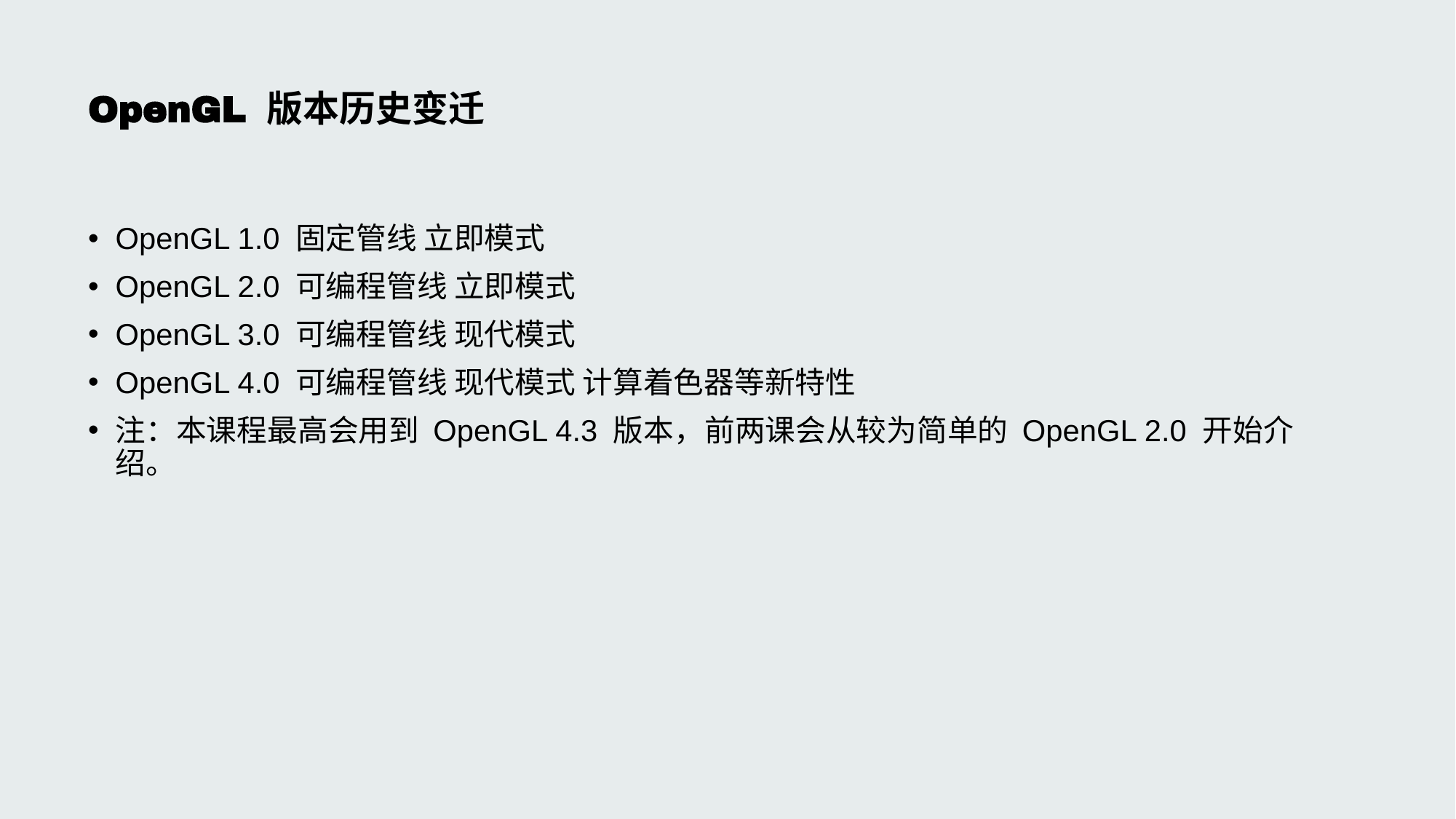

# OpenGL 版本历史变迁
OpenGL 1.0 固定管线 立即模式
OpenGL 2.0 可编程管线 立即模式
OpenGL 3.0 可编程管线 现代模式
OpenGL 4.0 可编程管线 现代模式 计算着色器等新特性
注：本课程最高会用到 OpenGL 4.3 版本，前两课会从较为简单的 OpenGL 2.0 开始介绍。